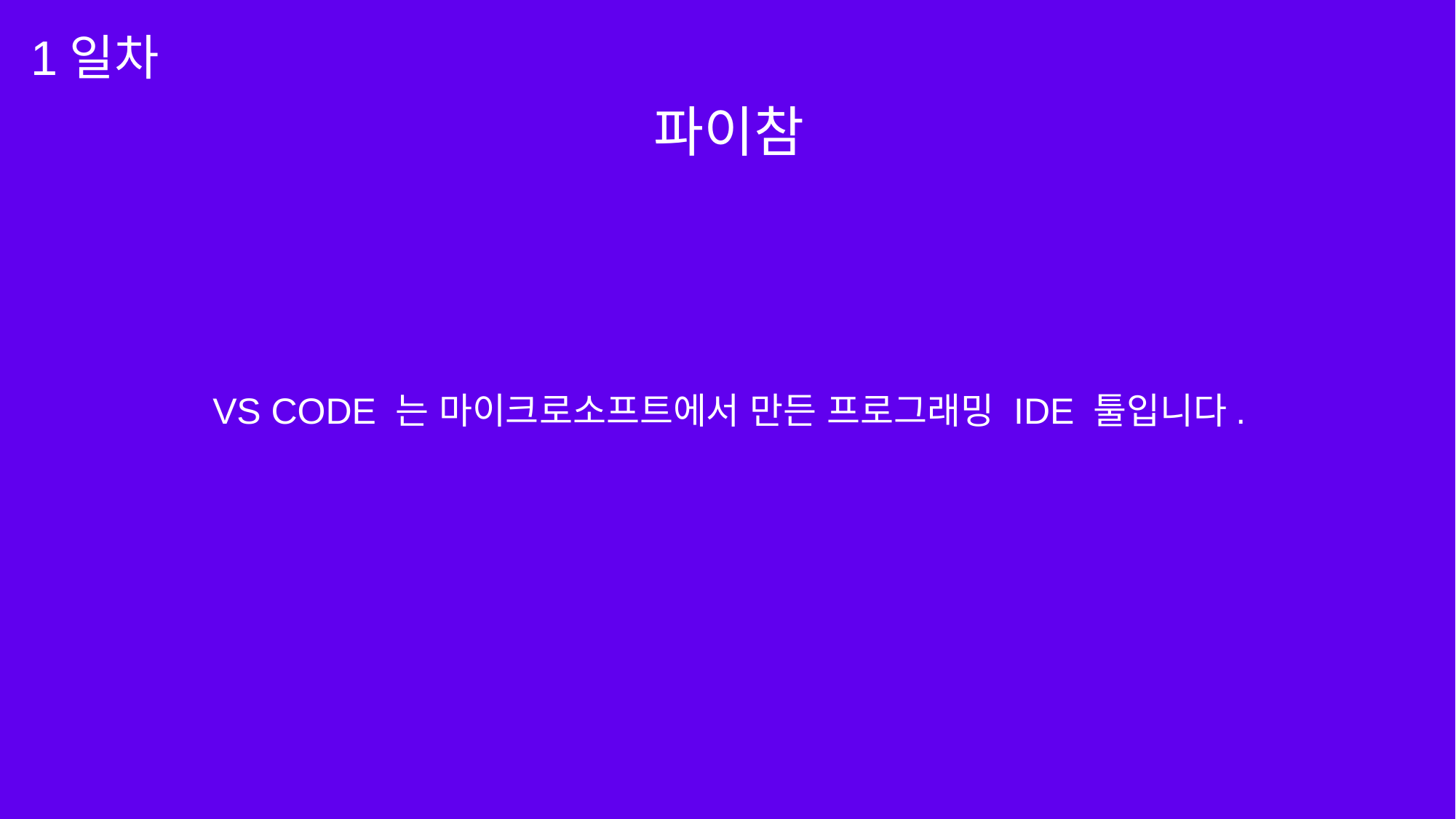

1일차
파이참
VS CODE 는 마이크로소프트에서 만든 프로그래밍 IDE 툴입니다.